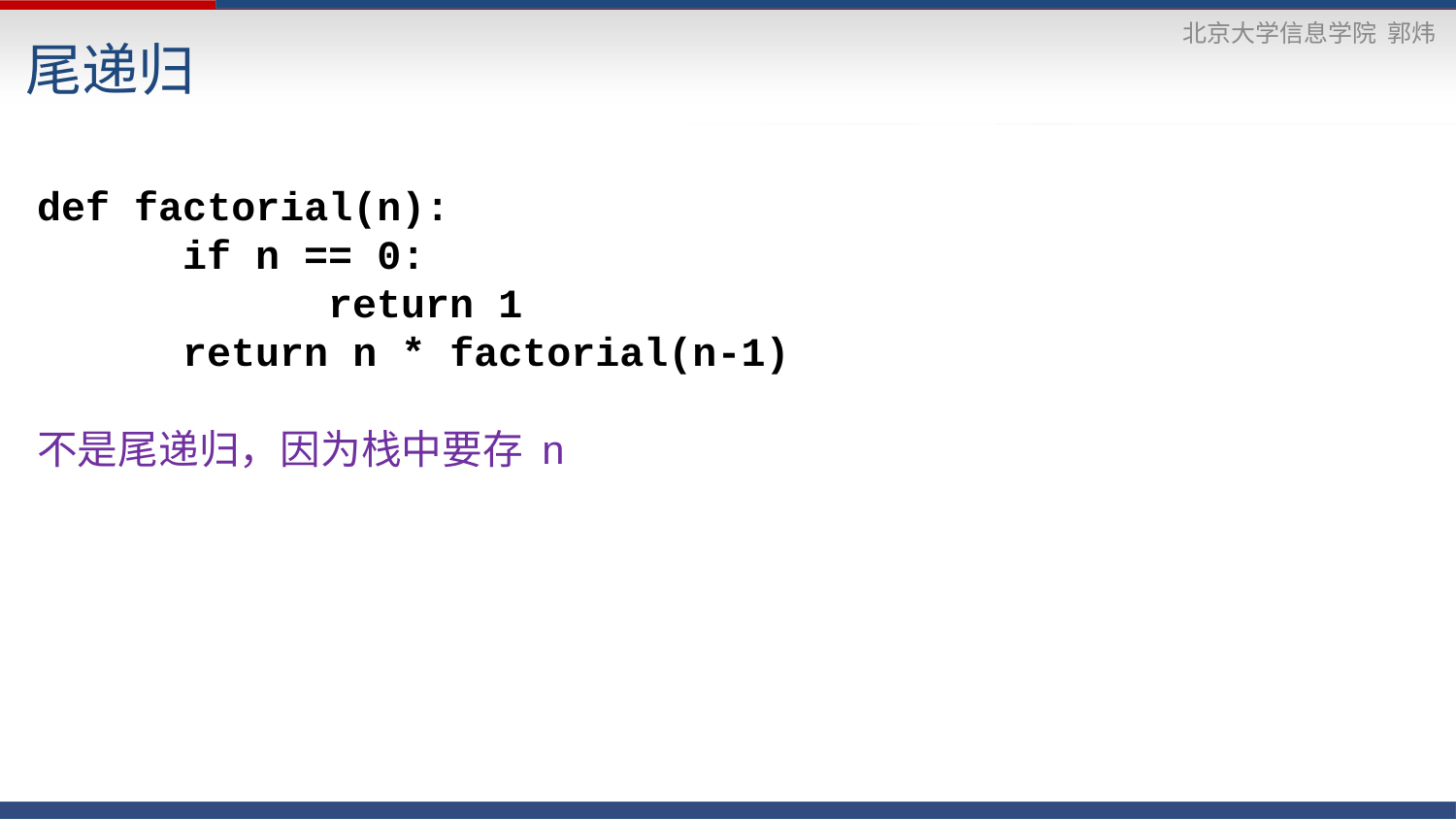

尾递归

def factorial(n):
	if n == 0:
		return 1
	return n * factorial(n-1)

不是尾递归，因为栈中要存 n

62